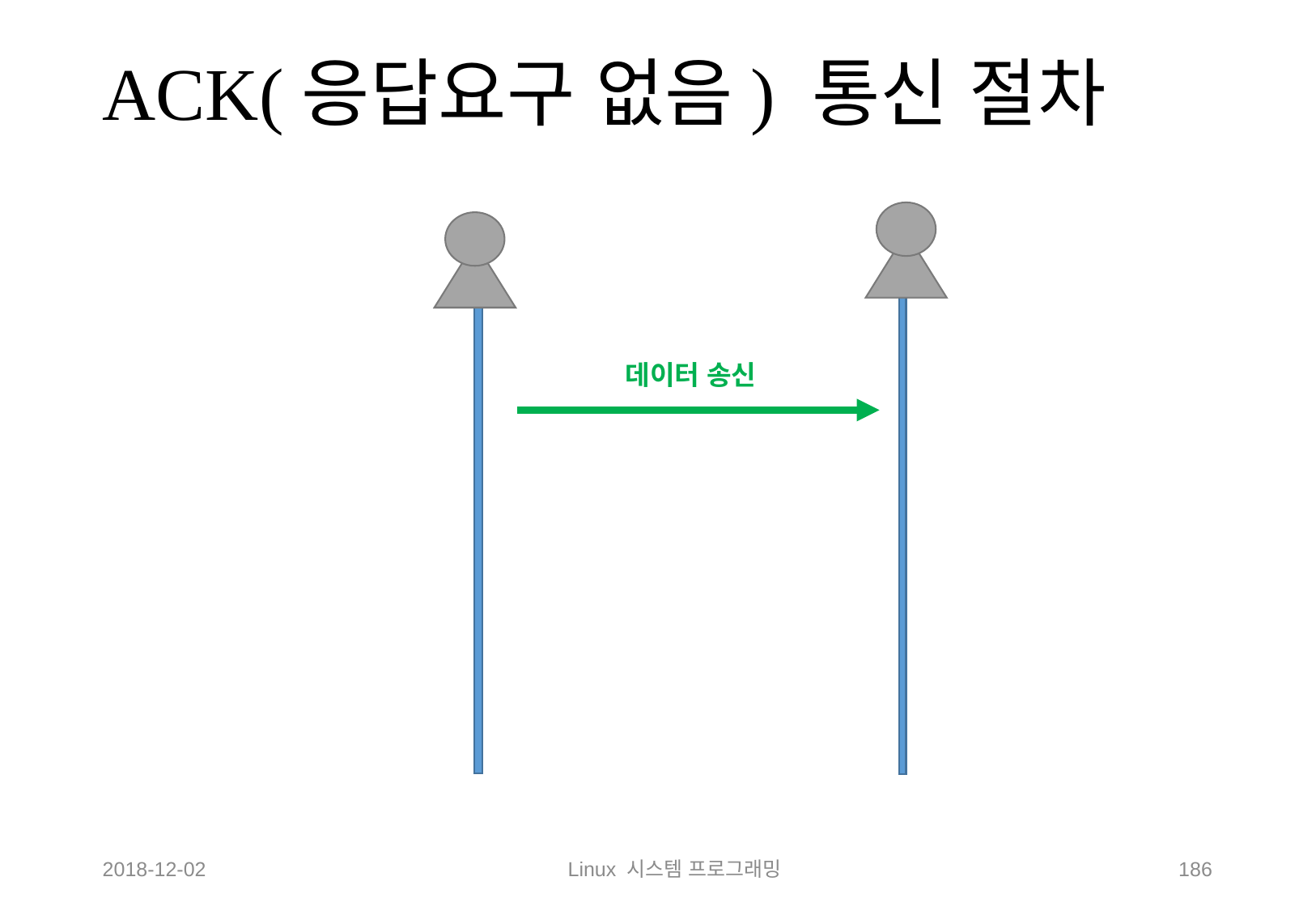

# ACK(응답요구 없음) 통신 절차

데이터 송신
2018-12-02
Linux 시스템 프로그래밍
186